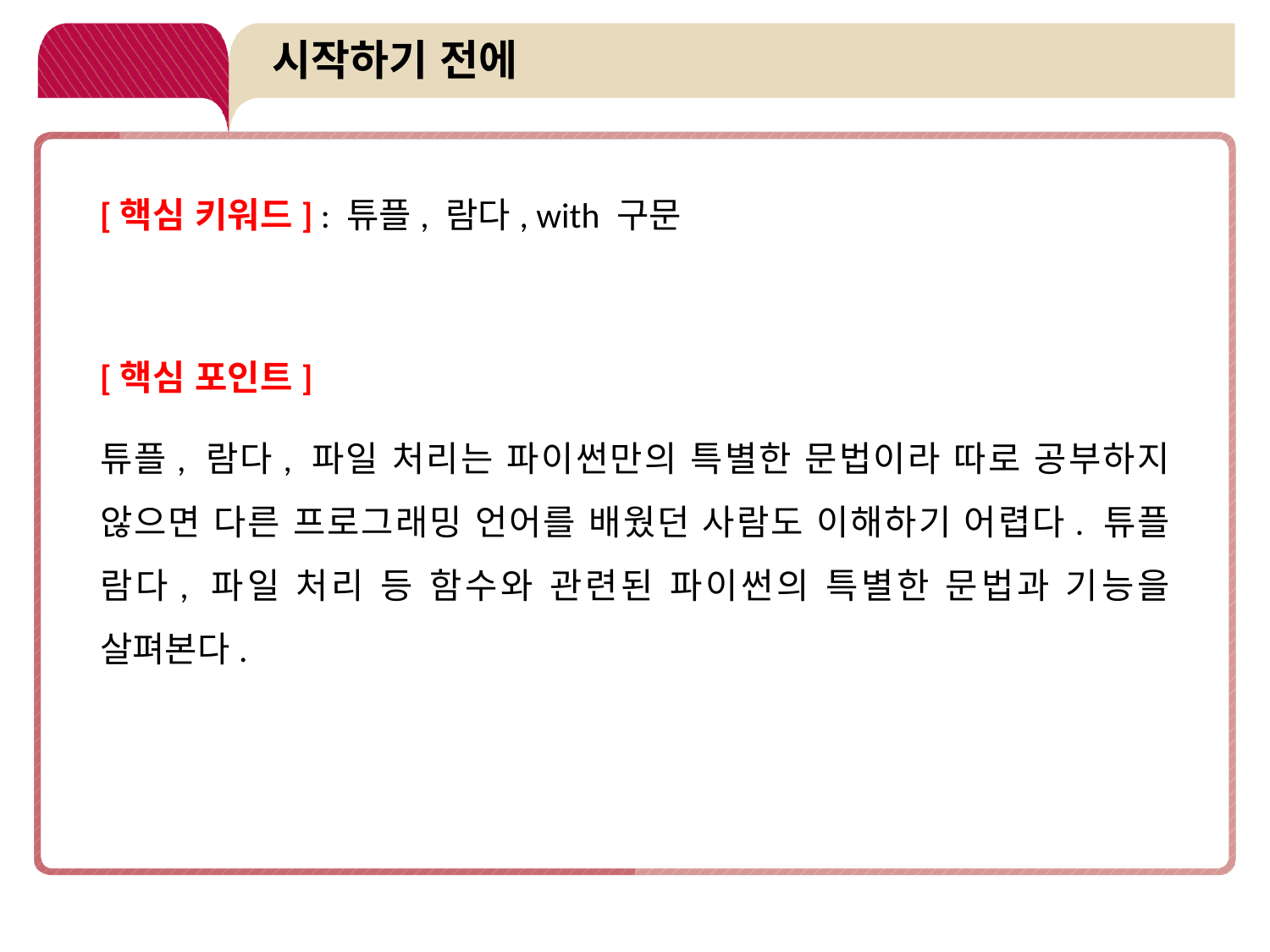

# 시작하기 전에
[핵심 키워드] : 튜플, 람다, with 구문

[핵심 포인트]
튜플, 람다, 파일 처리는 파이썬만의 특별한 문법이라 따로 공부하지 않으면 다른 프로그래밍 언어를 배웠던 사람도 이해하기 어렵다. 튜플 람다, 파일 처리 등 함수와 관련된 파이썬의 특별한 문법과 기능을 살펴본다.